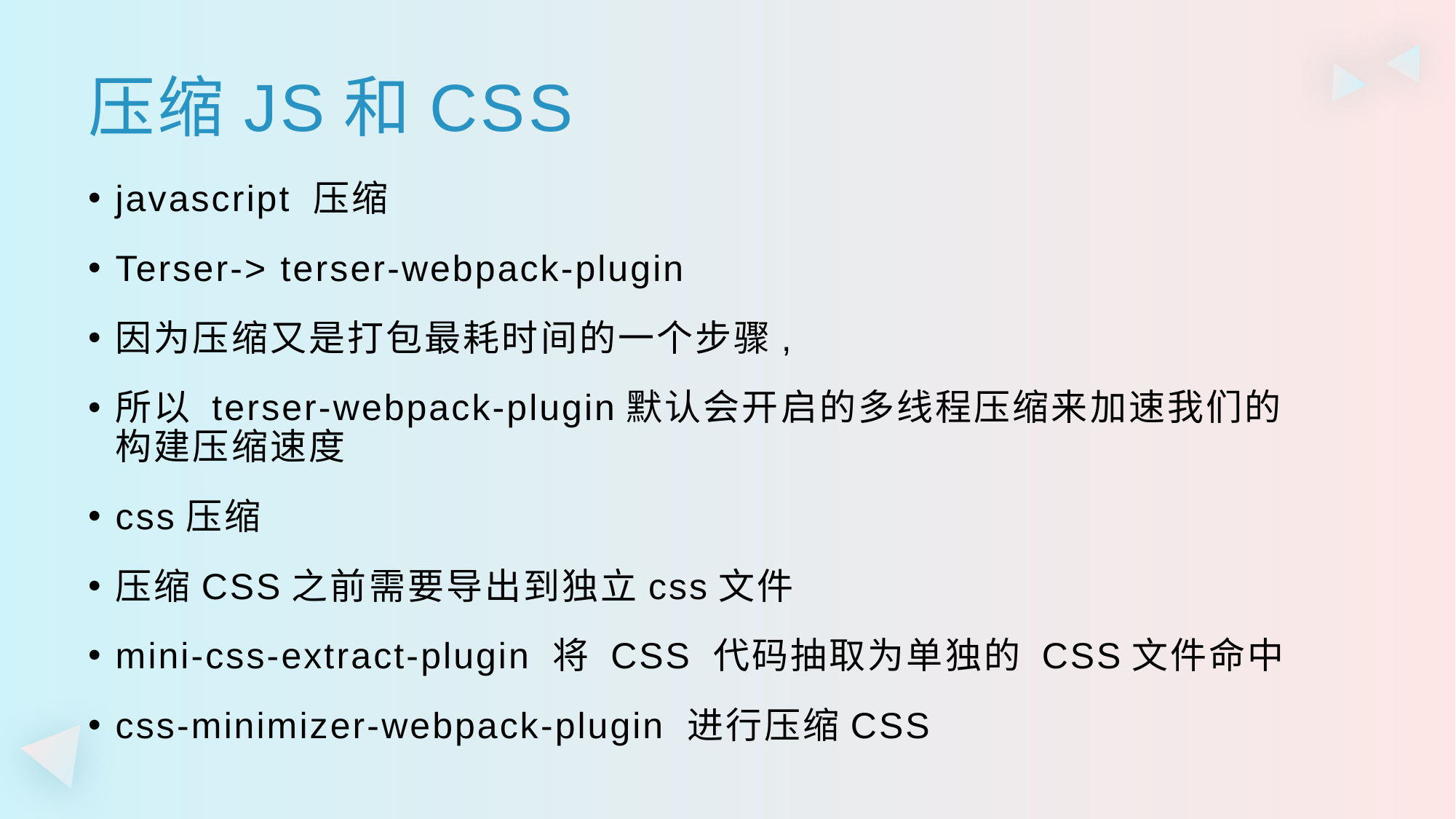

压缩JS和CSS
javascript 压缩
Terser-> terser-webpack-plugin
因为压缩又是打包最耗时间的一个步骤,
所以 terser-webpack-plugin默认会开启的多线程压缩来加速我们的构建压缩速度
css压缩
压缩CSS之前需要导出到独立css文件
mini-css-extract-plugin 将 CSS 代码抽取为单独的 CSS文件命中
css-minimizer-webpack-plugin 进行压缩CSS